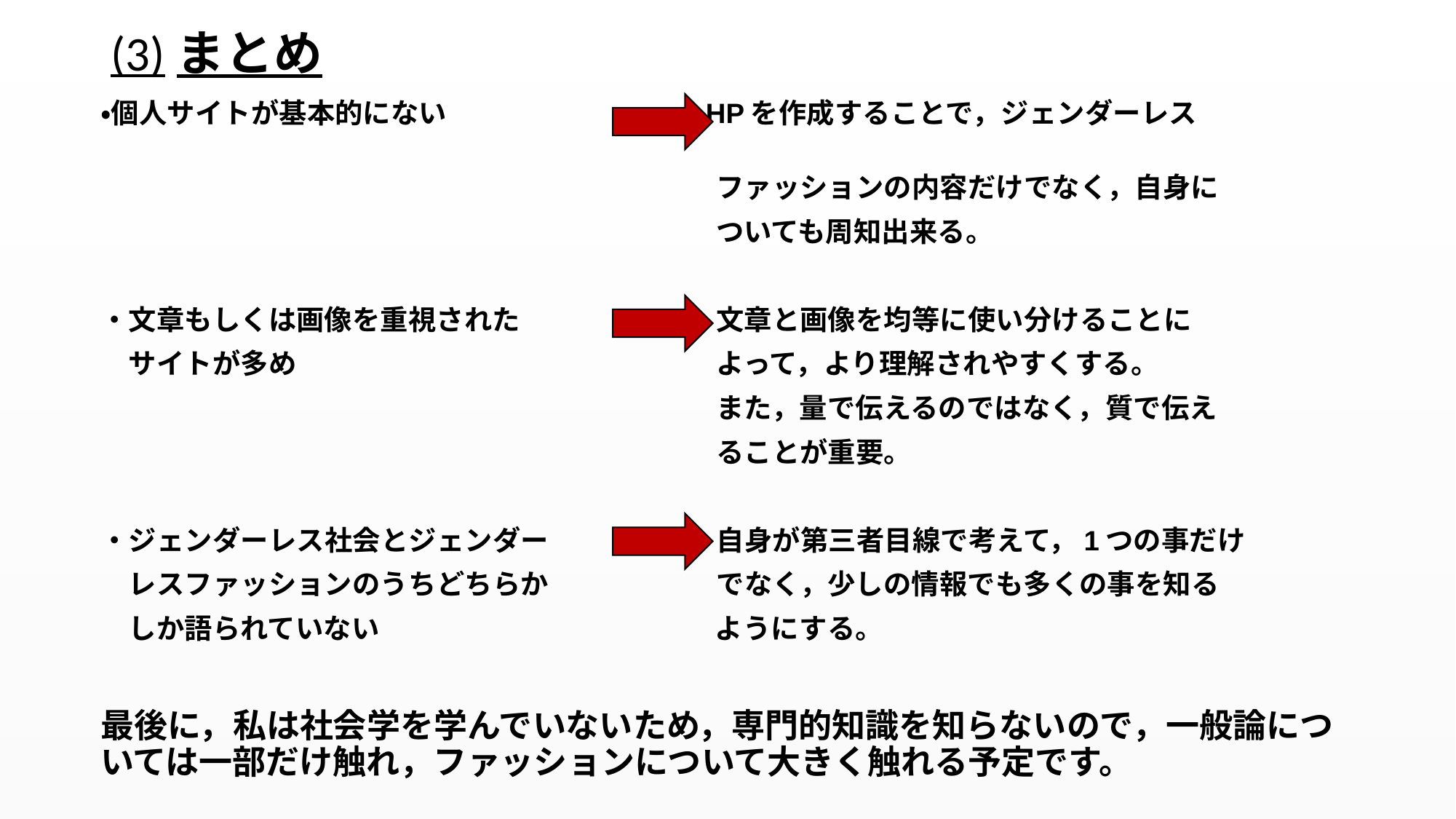

# (3)まとめ
・個人サイトが基本的にない　　　　　　　　・HPを作成することで，ジェンダーレス
　　　　　　　　　　　　　　　　　　　　　　ファッションの内容だけでなく，自身に
　　　　　　　　　　　　　　　　　　　　　　ついても周知出来る。

・文章もしくは画像を重視された　　　　　　・文章と画像を均等に使い分けることに
　サイトが多め　　　　　　　　　　　　　　　よって，より理解されやすくする。
　　　　　　　　　　　　　　　　　　　　　　また，量で伝えるのではなく，質で伝え
　　　　　　　　　　　　　　　　　　　　　　ることが重要。

・ジェンダーレス社会とジェンダー　　　　　・自身が第三者目線で考えて，1つの事だけ
　レスファッションのうちどちらか　　　　　　でなく，少しの情報でも多くの事を知る
　しか語られていない　　　　　　　　　　　　ようにする。

最後に，私は社会学を学んでいないため，専門的知識を知らないので，一般論については一部だけ触れ，ファッションについて大きく触れる予定です。